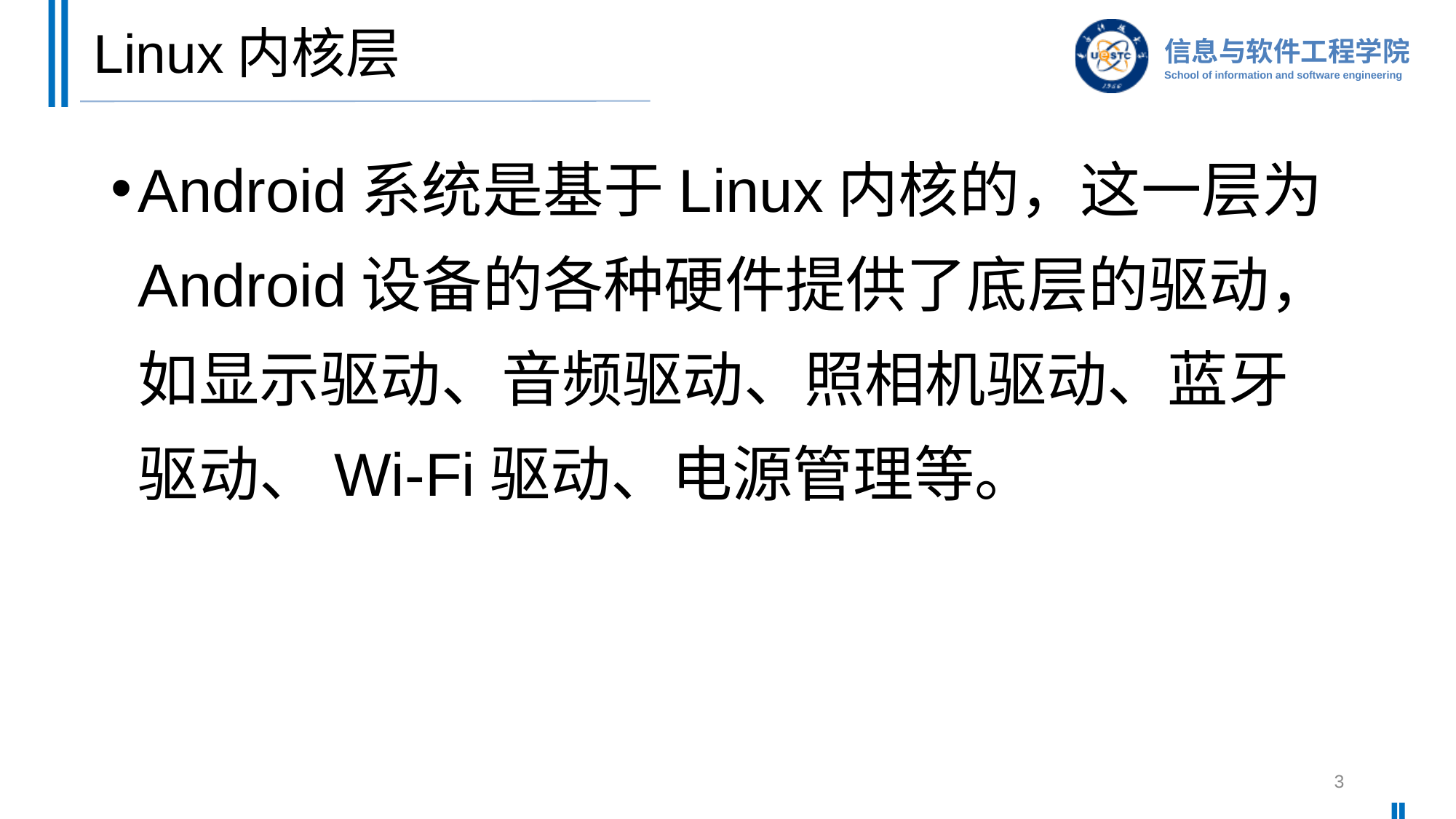

# Linux内核层
Android系统是基于Linux内核的，这一层为Android设备的各种硬件提供了底层的驱动，如显示驱动、音频驱动、照相机驱动、蓝牙驱动、Wi-Fi驱动、电源管理等。

3